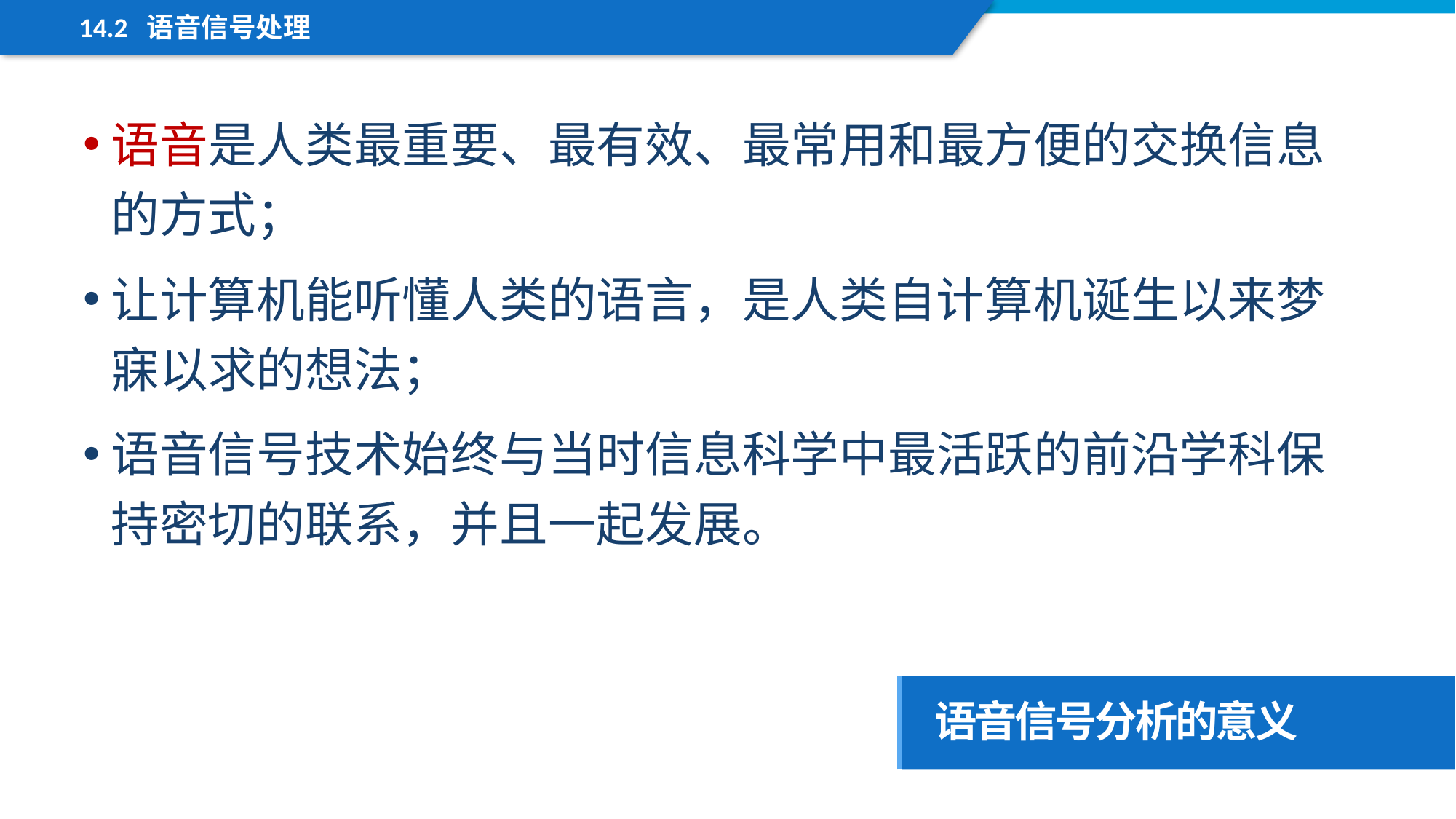

14.2  语音信号处理
语音是人类最重要、最有效、最常用和最方便的交换信息的方式；
让计算机能听懂人类的语言，是人类自计算机诞生以来梦寐以求的想法；
语音信号技术始终与当时信息科学中最活跃的前沿学科保持密切的联系，并且一起发展。

语音信号分析的意义